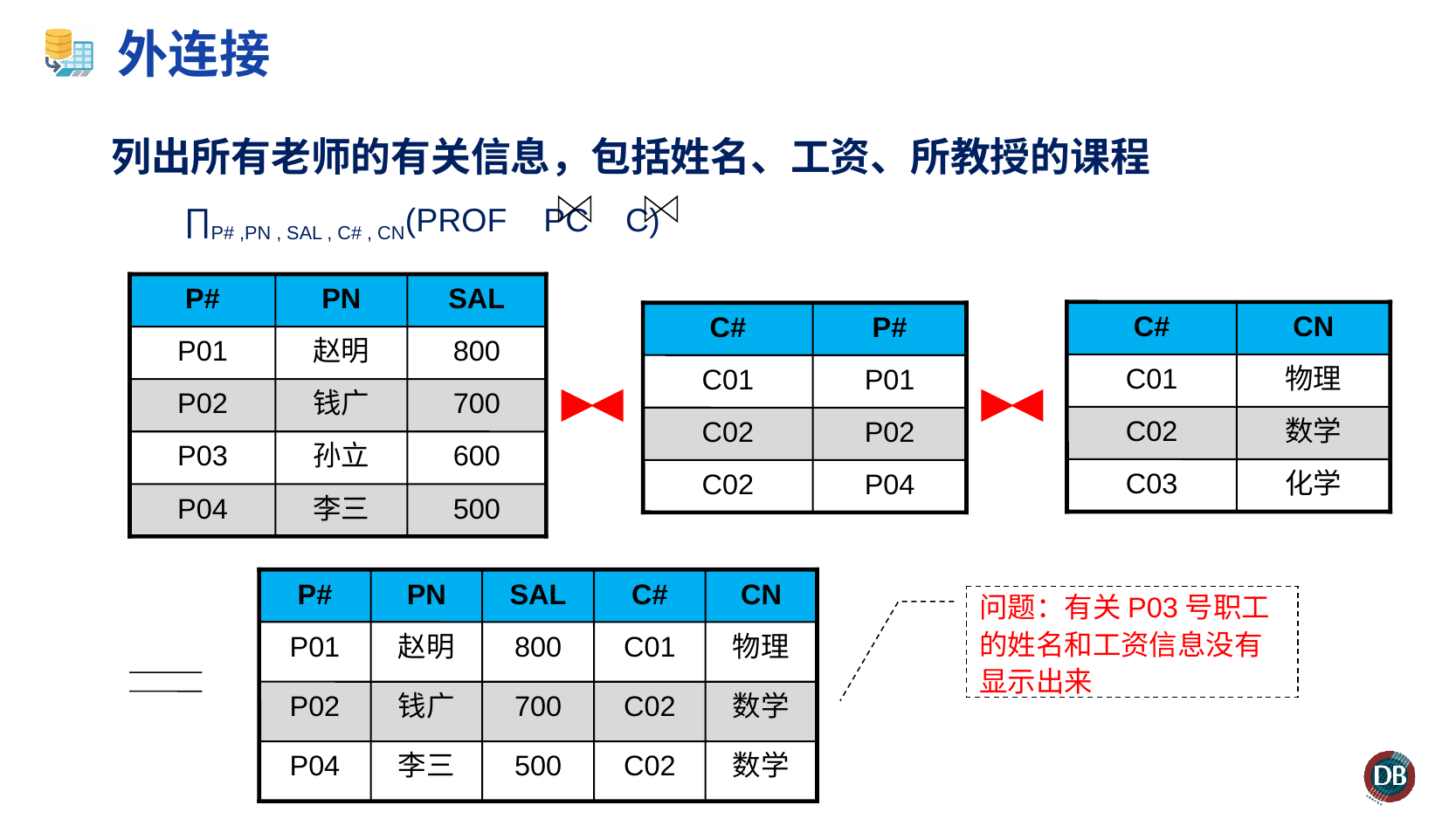

# 外连接
列出所有老师的有关信息，包括姓名、工资、所教授的课程
∏P# ,PN , SAL , C# , CN(PROF    PC    C)

P#

PN

SAL

P01

赵明
800
P02

钱广
700
P03

孙立
600
P04

李三
500

C#

CN

C01

物理
C02

数学
C03

化学

C#

P#

C01

P01
C02

P02
C02

P04

P#

PN

SAL

C#

CN

P01

赵明
800
C01
物理
P02

钱广
700
C02
数学
P04

李三
500
C02
数学

问题：有关P03号职工的姓名和工资信息没有显示出来